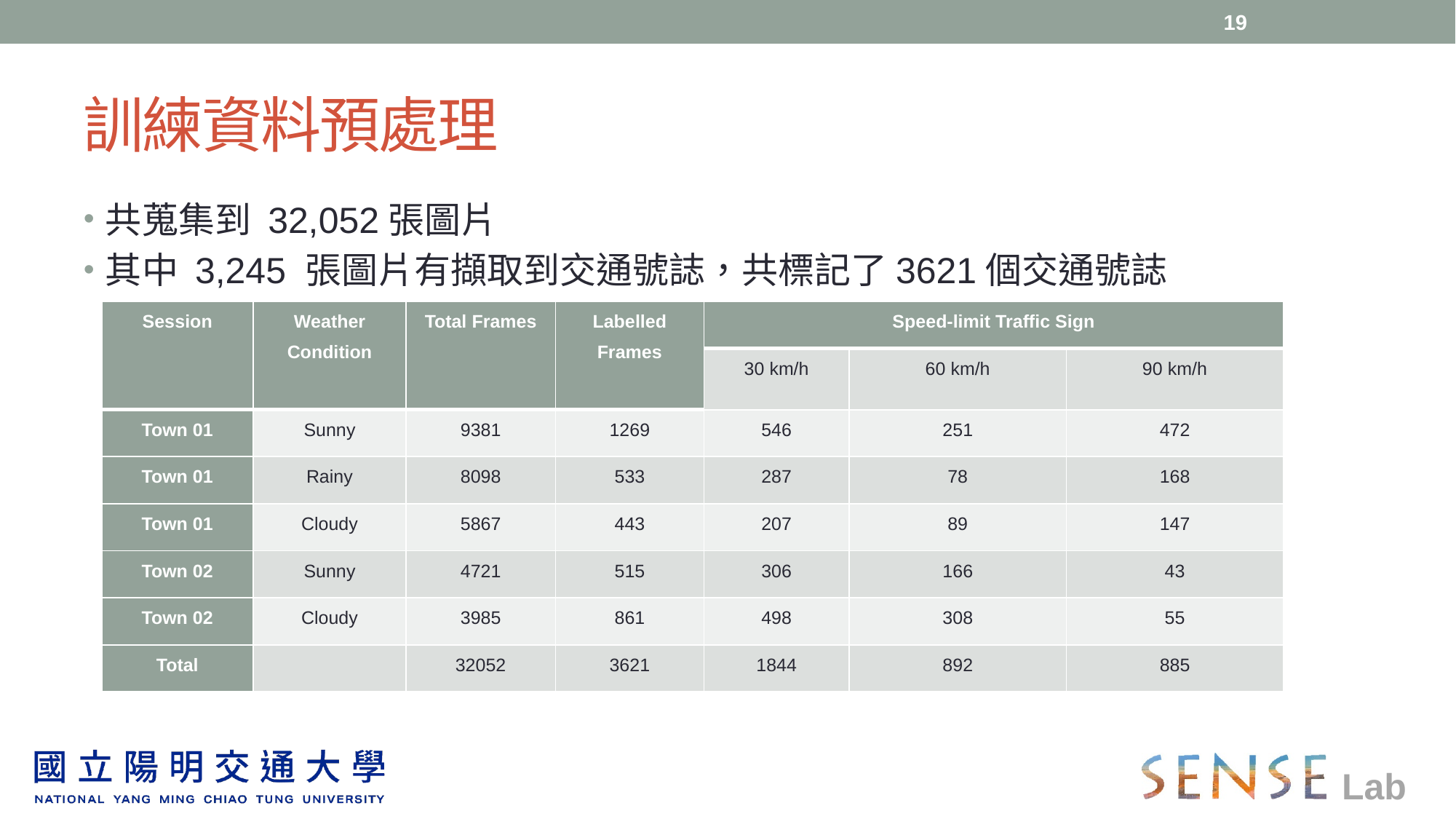

19
# 訓練資料預處理
共蒐集到 32,052張圖片
其中 3,245 張圖片有擷取到交通號誌，共標記了3621個交通號誌
| Session | Weather Condition | Total Frames | Labelled Frames | Speed-limit Traffic Sign |  |  |
| --- | --- | --- | --- | --- | --- | --- |
|  |  |  |  | 30 km/h | 60 km/h | 90 km/h |
| Town 01 | Sunny | 9381 | 1269 | 546 | 251 | 472 |
| Town 01 | Rainy | 8098 | 533 | 287 | 78 | 168 |
| Town 01 | Cloudy | 5867 | 443 | 207 | 89 | 147 |
| Town 02 | Sunny | 4721 | 515 | 306 | 166 | 43 |
| Town 02 | Cloudy | 3985 | 861 | 498 | 308 | 55 |
| Total |  | 32052 | 3621 | 1844 | 892 | 885 |